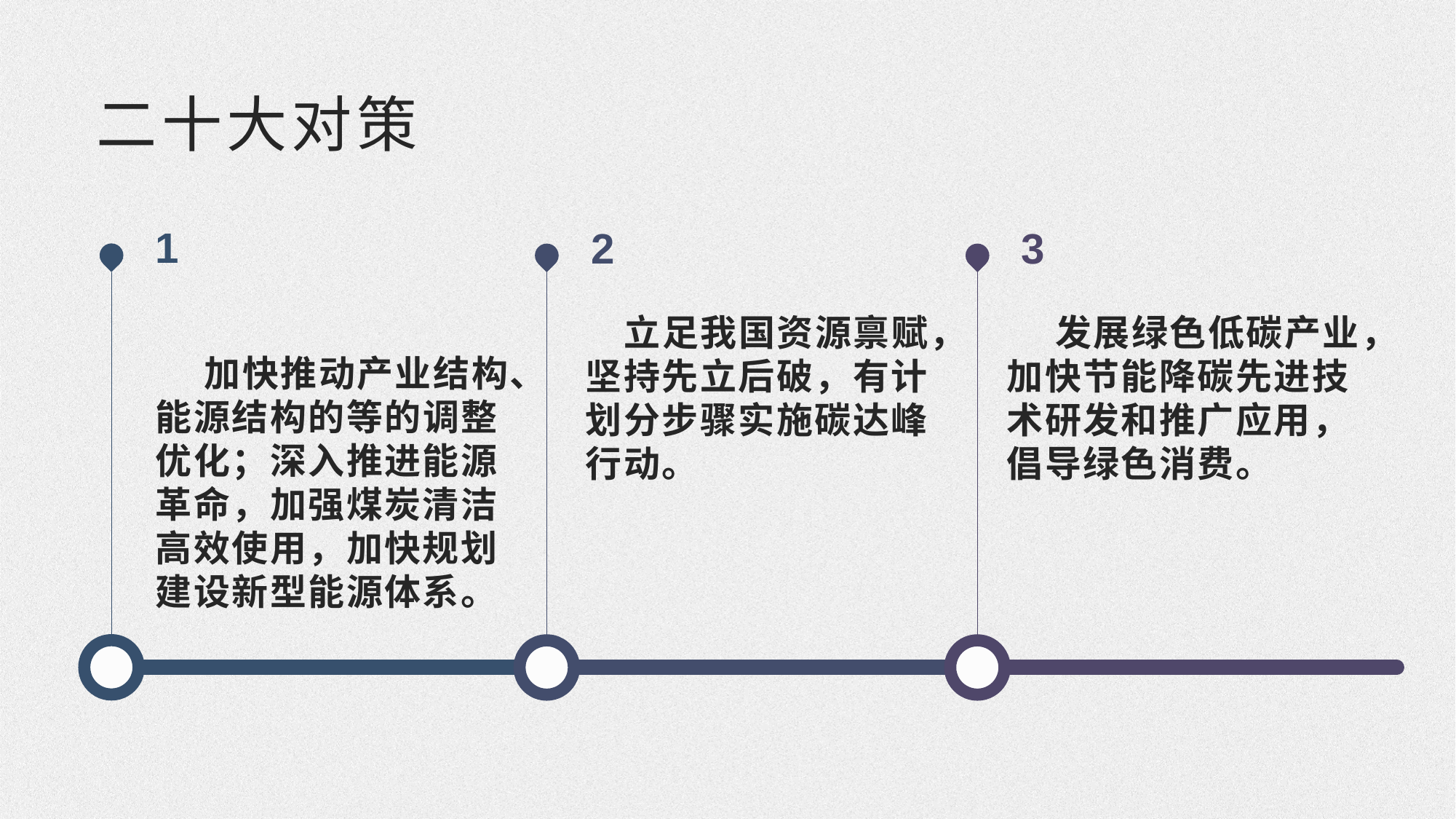

二十大对策
1
2
3

    加快推动产业结构、能源结构的等的调整优化；深入推进能源革命，加强煤炭清洁高效使用，加快规划建设新型能源体系。
    发展绿色低碳产业，加快节能降碳先进技术研发和推广应用，倡导绿色消费。
   立足我国资源禀赋，坚持先立后破，有计划分步骤实施碳达峰行动。